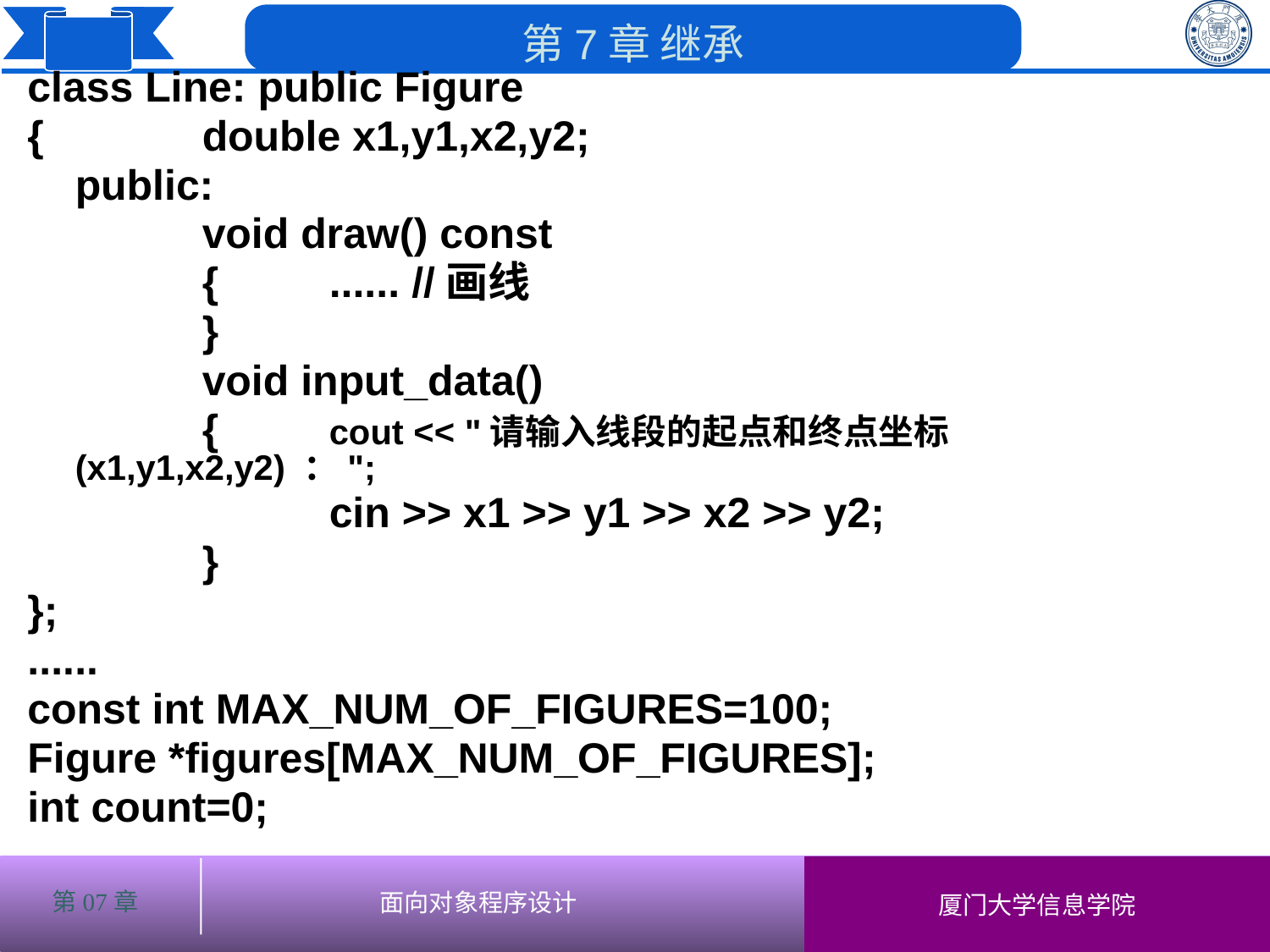

class Line: public Figure
{		double x1,y1,x2,y2;
	public:
		void draw() const
		{	...... //画线
		}
		void input_data()
		{	cout << "请输入线段的起点和终点坐标 (x1,y1,x2,y2) ：";
			cin >> x1 >> y1 >> x2 >> y2;
		}
};
......
const int MAX_NUM_OF_FIGURES=100;
Figure *figures[MAX_NUM_OF_FIGURES];
int count=0;